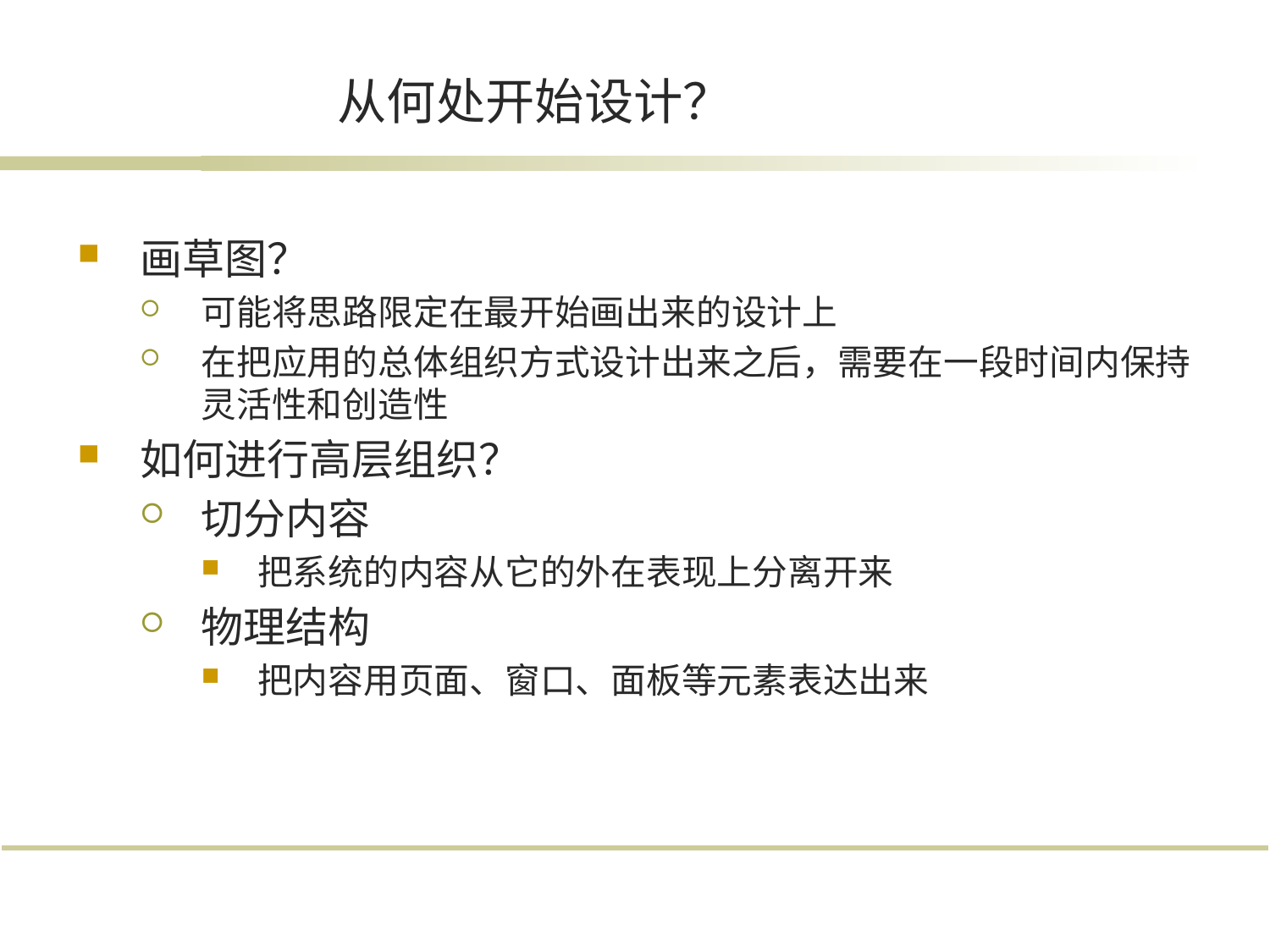

# 从何处开始设计？
画草图？
可能将思路限定在最开始画出来的设计上
在把应用的总体组织方式设计出来之后，需要在一段时间内保持灵活性和创造性
如何进行高层组织？
切分内容
把系统的内容从它的外在表现上分离开来
物理结构
把内容用页面、窗口、面板等元素表达出来